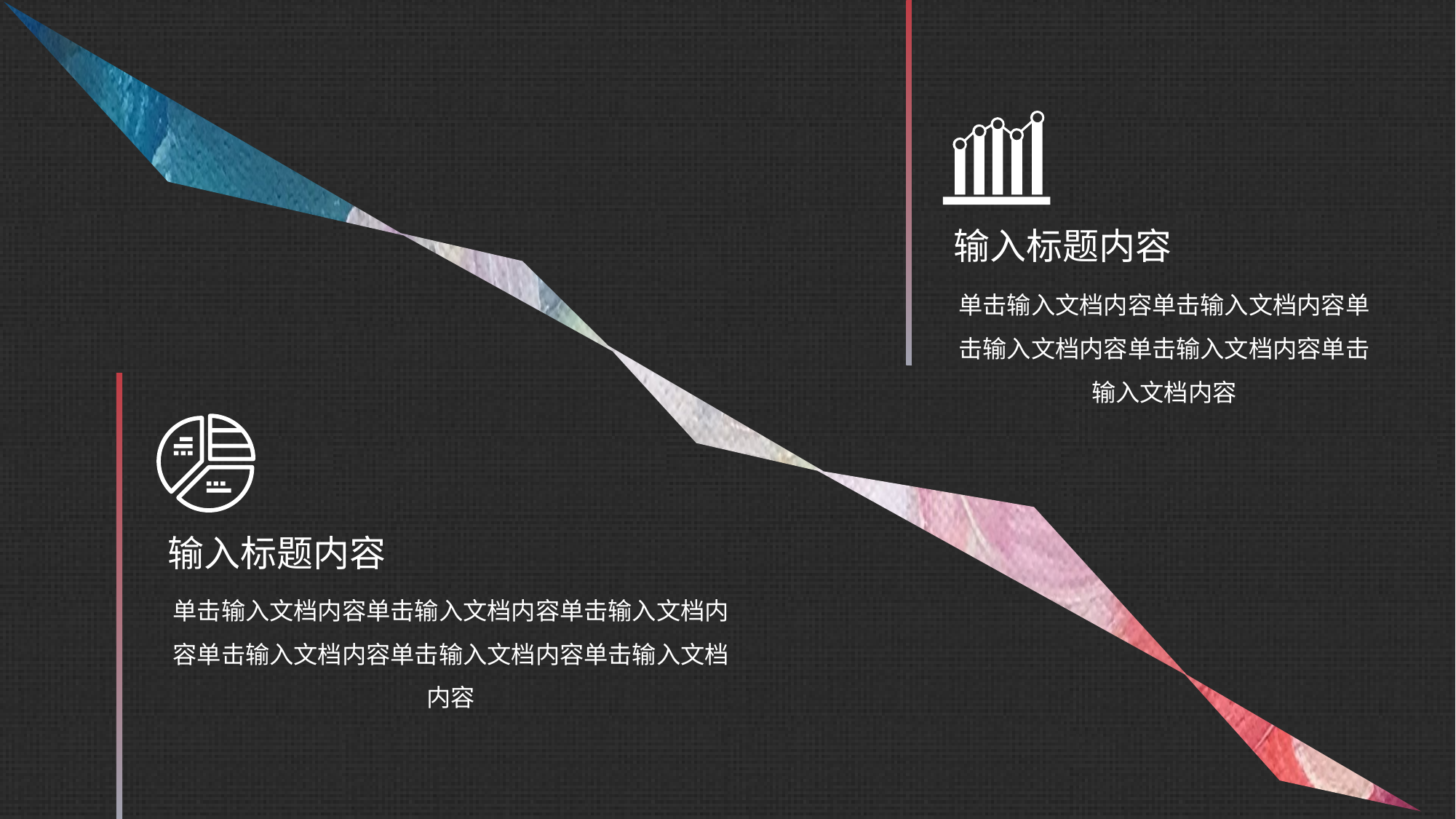

输入标题内容
单击输入文档内容单击输入文档内容单击输入文档内容单击输入文档内容单击输入文档内容

输入标题内容
单击输入文档内容单击输入文档内容单击输入文档内容单击输入文档内容单击输入文档内容单击输入文档内容